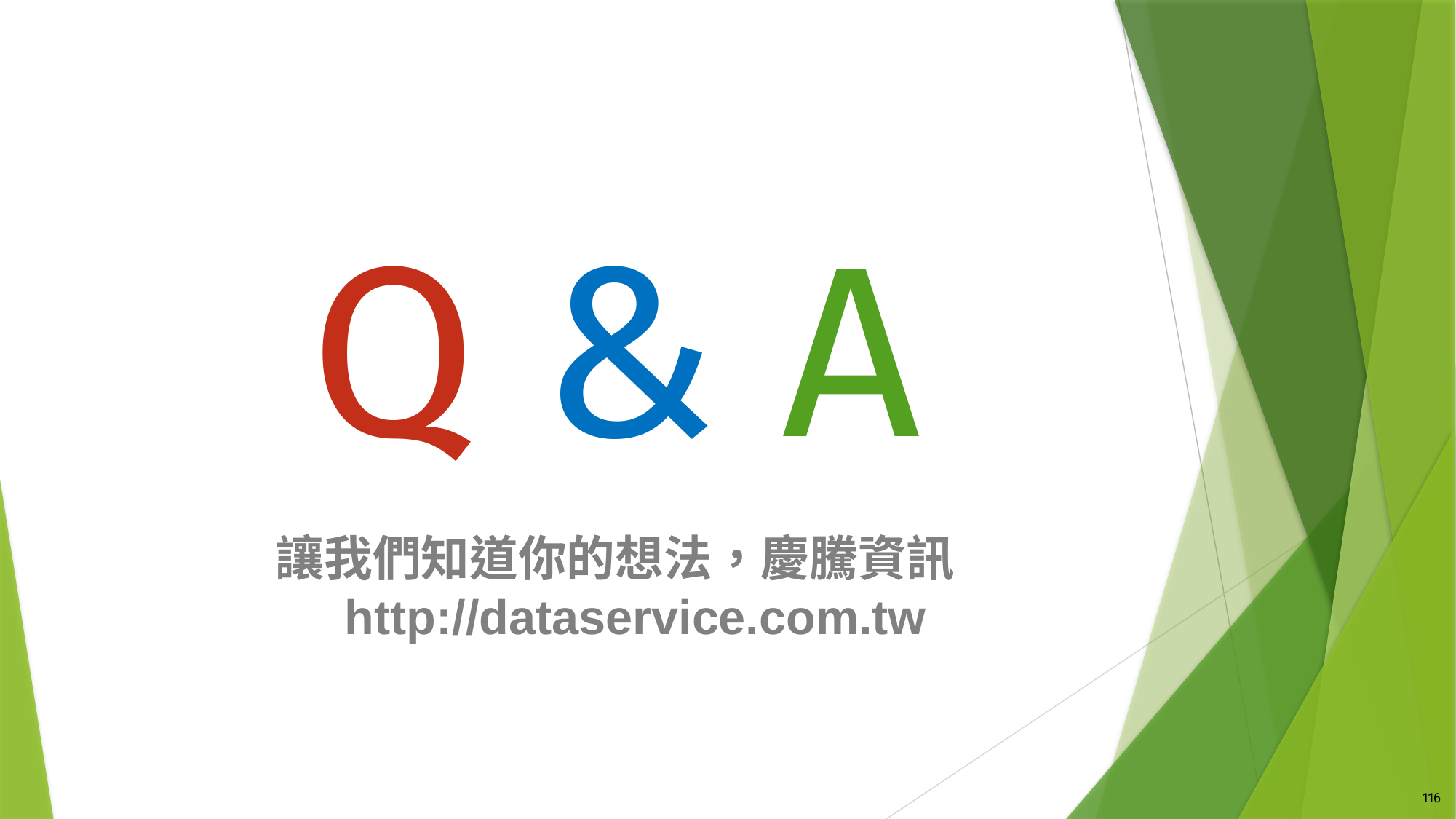

# Q & A
讓我們知道你的想法，慶騰資訊
http://dataservice.com.tw
116